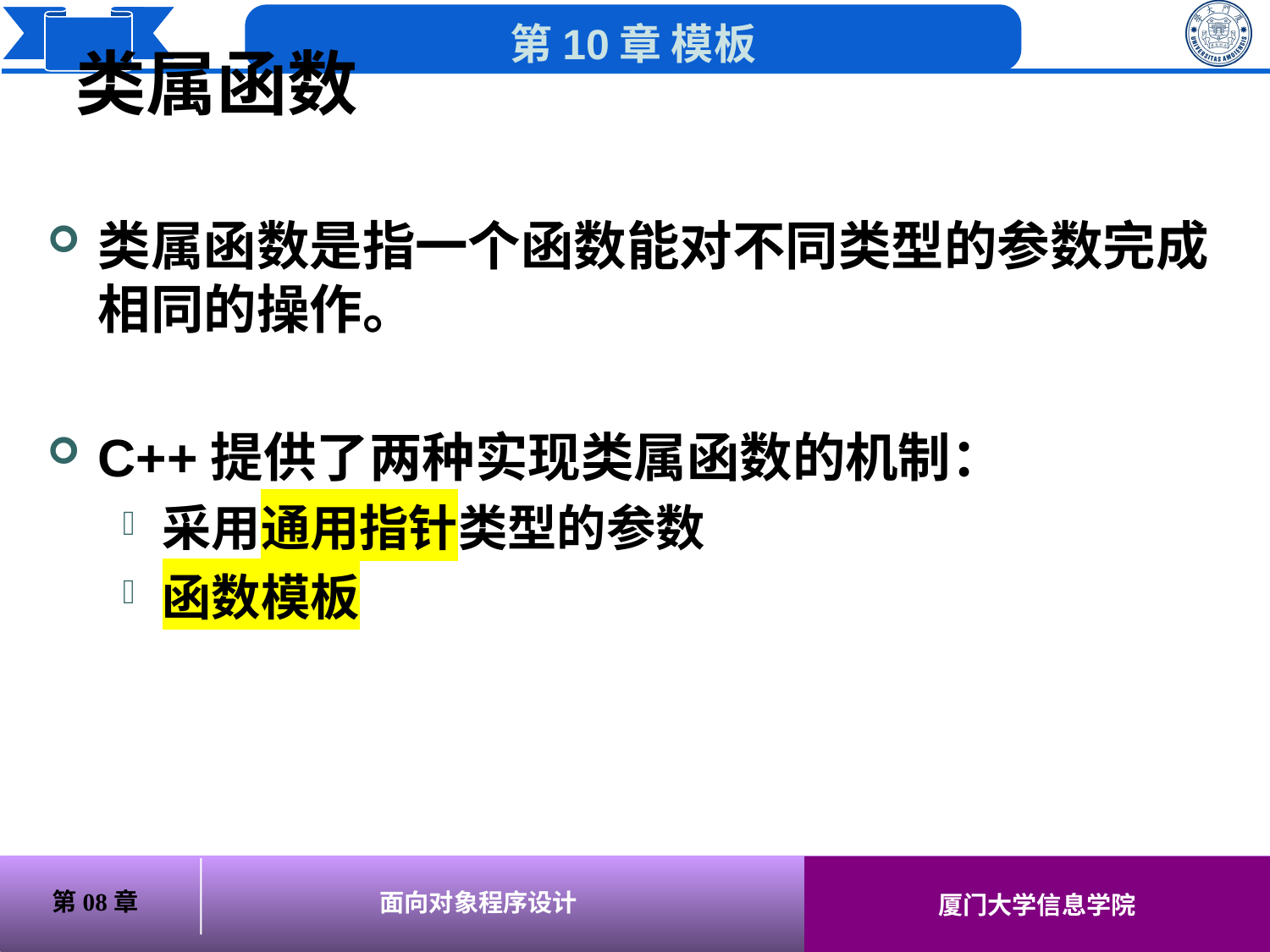

# 类属函数
类属函数是指一个函数能对不同类型的参数完成相同的操作。

C++提供了两种实现类属函数的机制：
采用通用指针类型的参数
函数模板